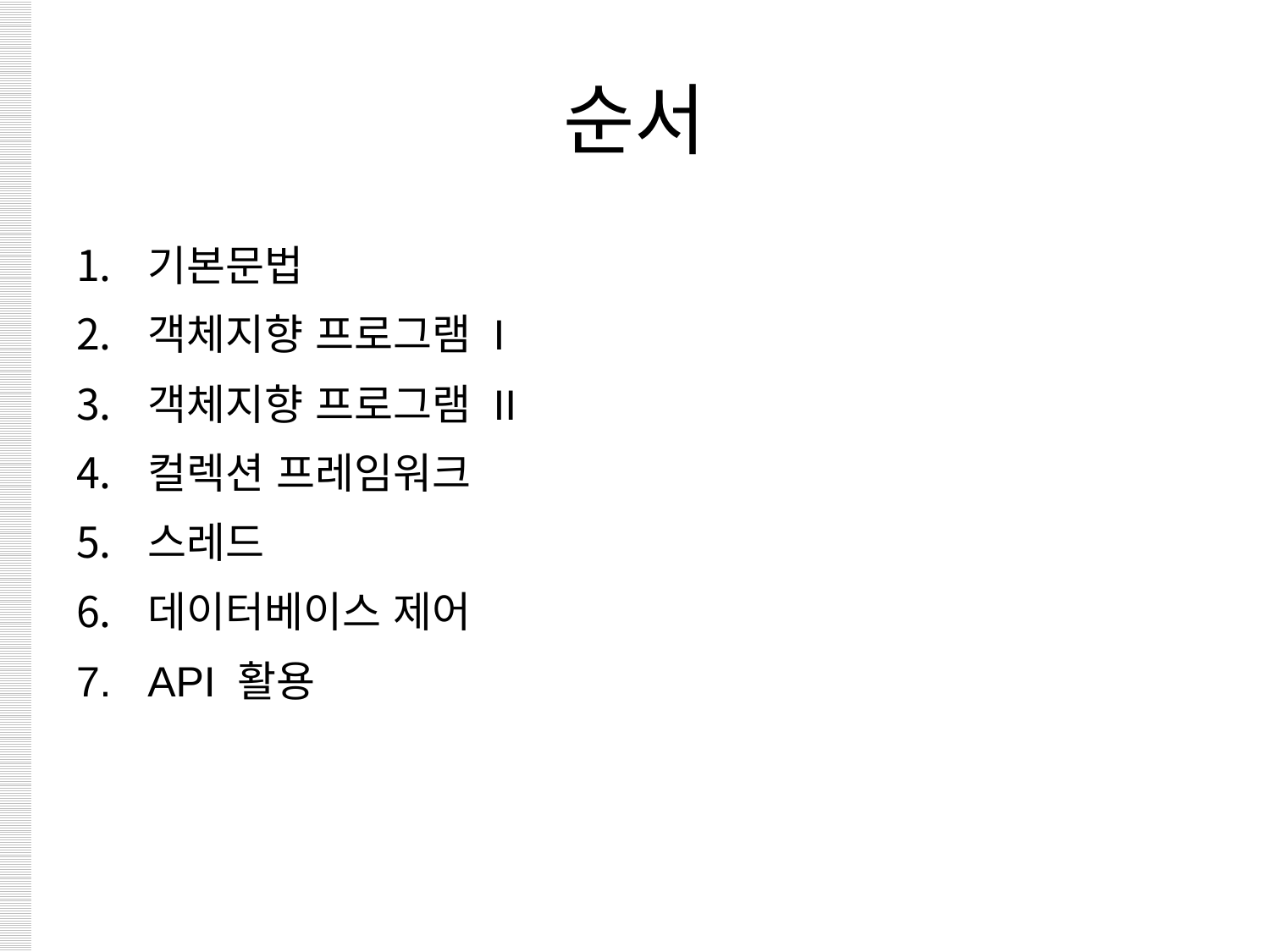

# 순서
기본문법
객체지향 프로그램 I
객체지향 프로그램 II
컬렉션 프레임워크
스레드
데이터베이스 제어
API 활용